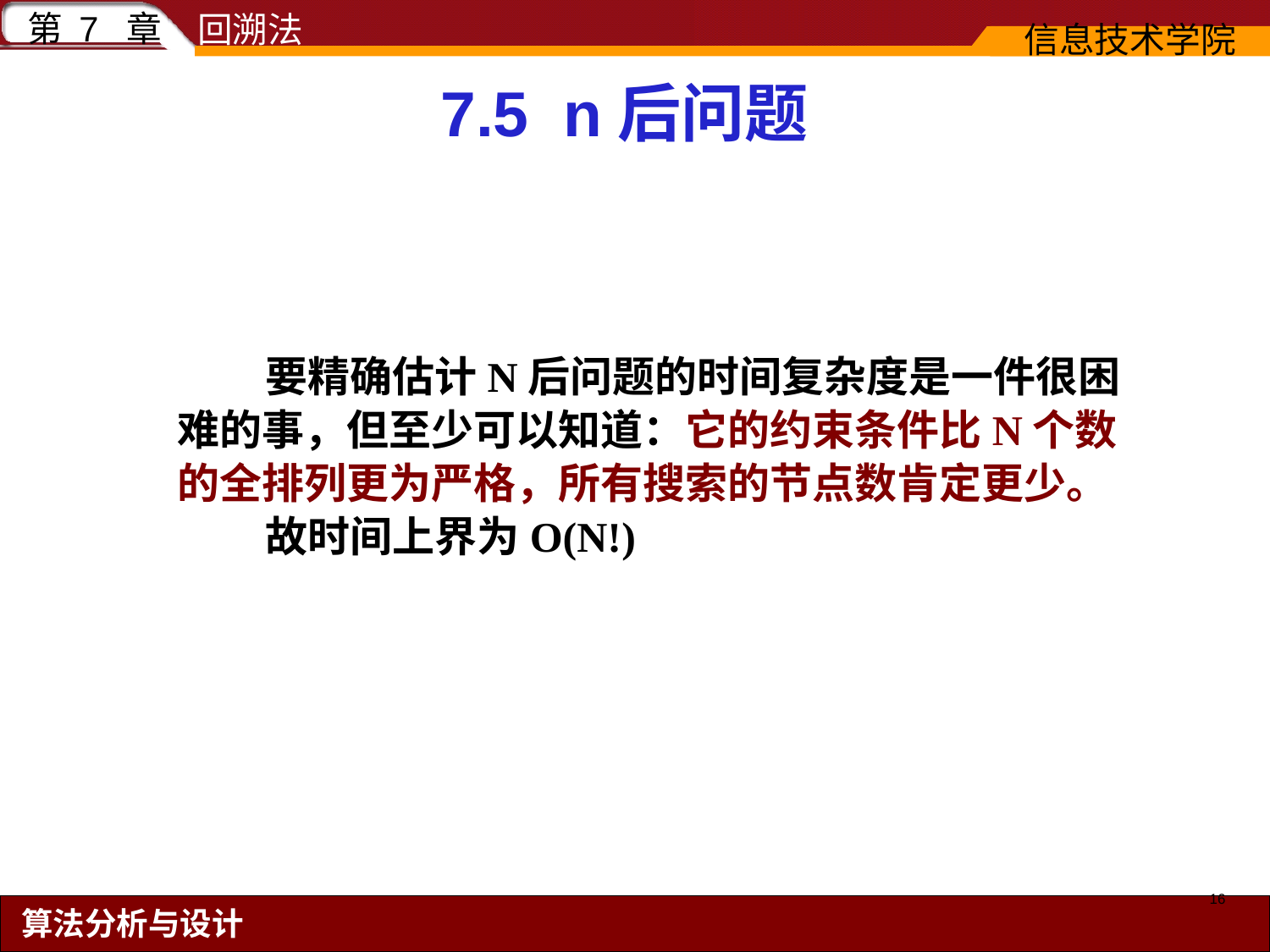

7.5  n后问题
要精确估计N后问题的时间复杂度是一件很困难的事，但至少可以知道：它的约束条件比N个数的全排列更为严格，所有搜索的节点数肯定更少。
故时间上界为O(N!)
16